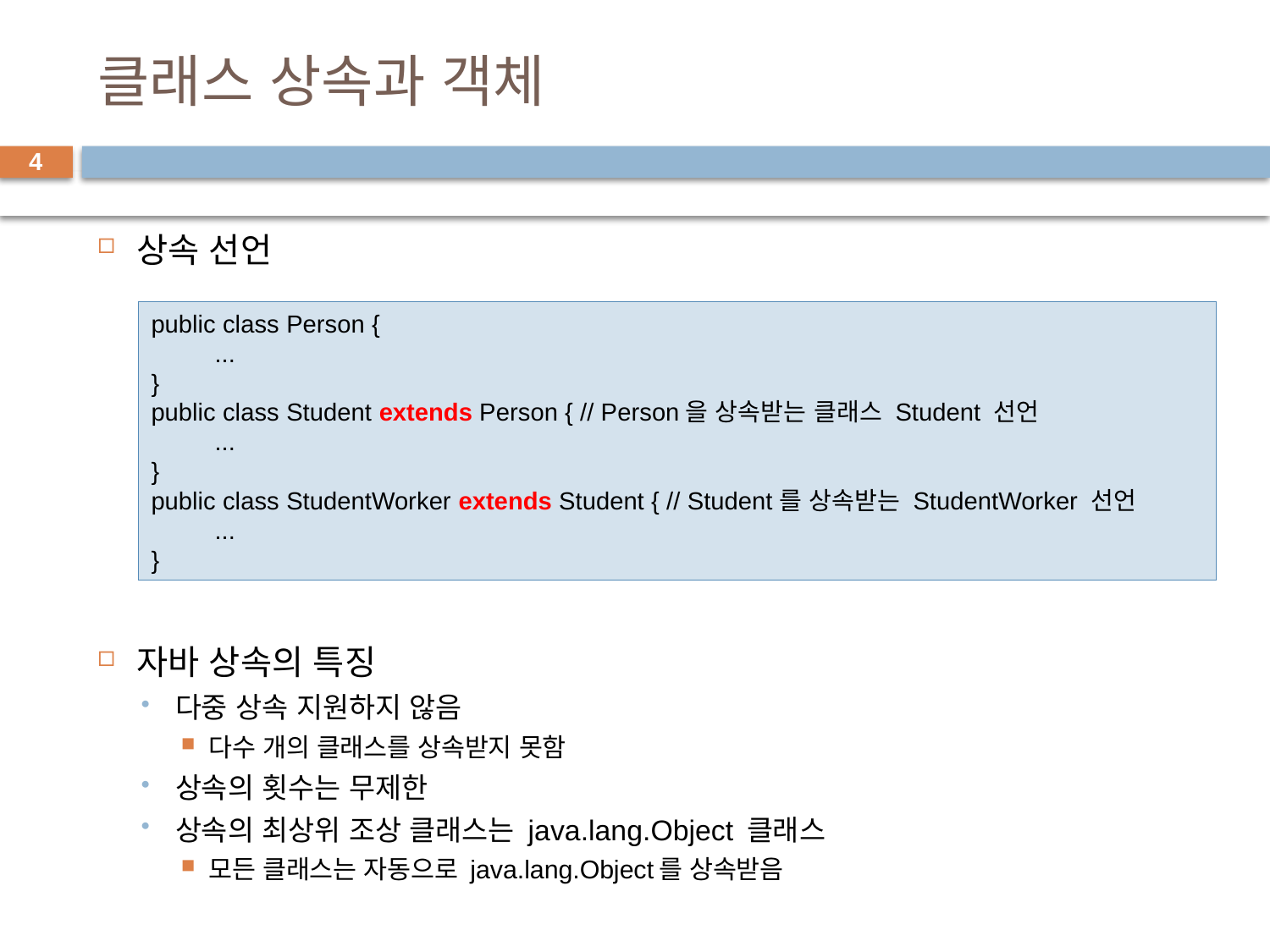

# 클래스 상속과 객체
4
상속 선언

자바 상속의 특징
다중 상속 지원하지 않음
다수 개의 클래스를 상속받지 못함
상속의 횟수는 무제한
상속의 최상위 조상 클래스는 java.lang.Object 클래스
모든 클래스는 자동으로 java.lang.Object를 상속받음
public class Person {
...
}
public class Student extends Person { // Person을 상속받는 클래스 Student 선언
...
}
public class StudentWorker extends Student { // Student를 상속받는 StudentWorker 선언
...
}